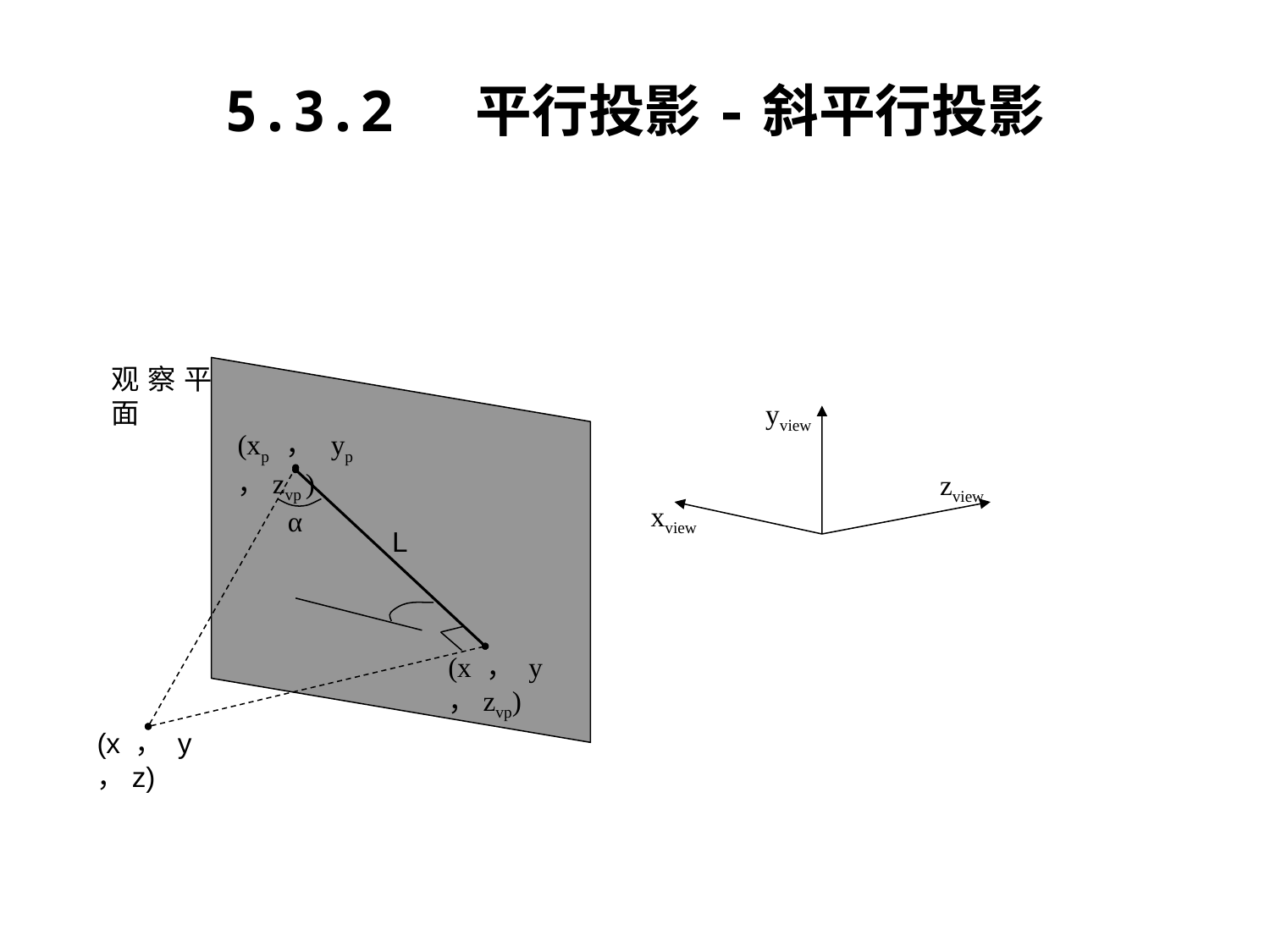

5.3.2  平行投影-斜平行投影

观察平面
(xp，yp，zvp )

α
L

(x，y，zvp)

(x，y，z)
yview
zview
xview